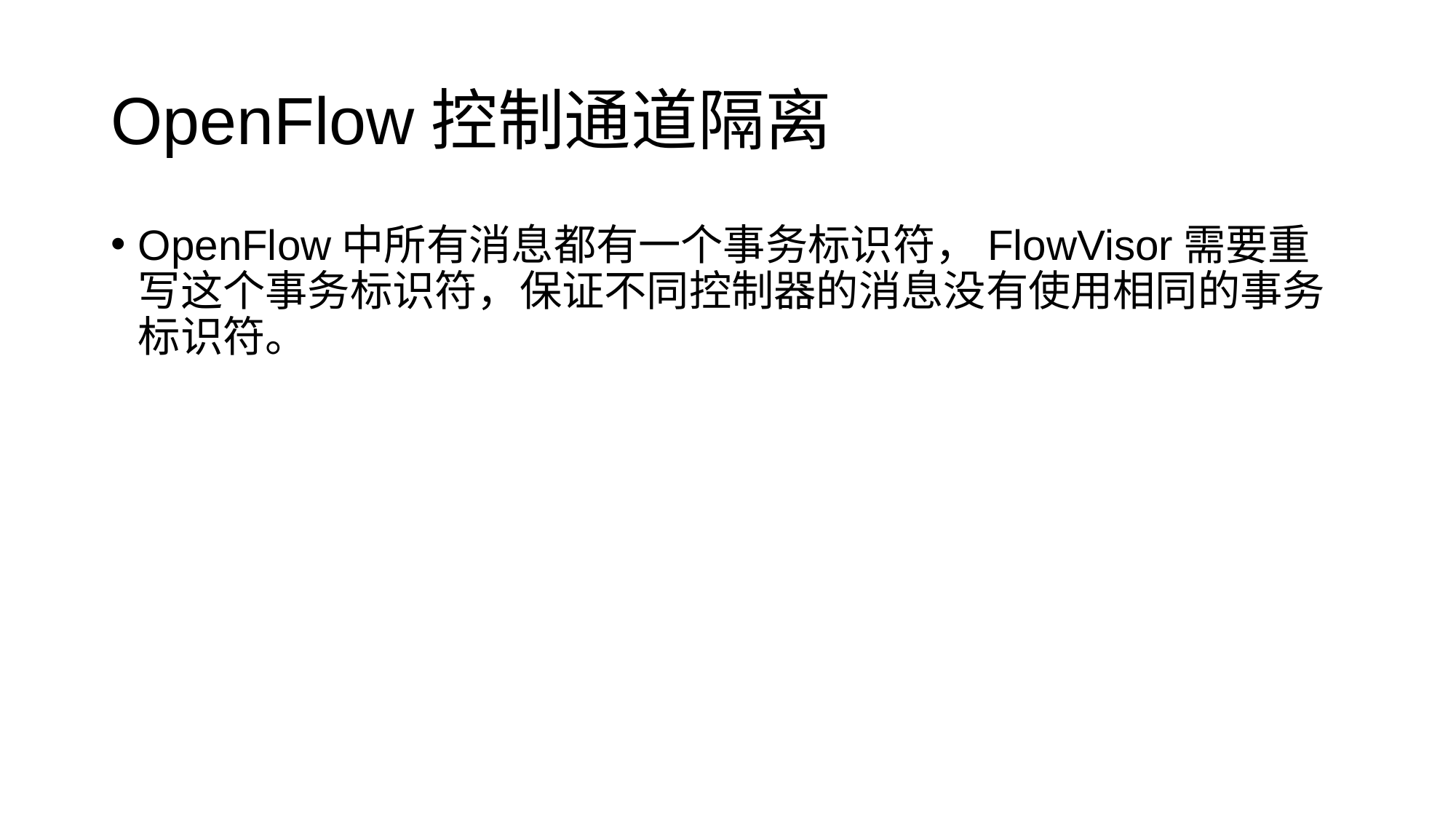

# OpenFlow控制通道隔离
OpenFlow中所有消息都有一个事务标识符，FlowVisor需要重写这个事务标识符，保证不同控制器的消息没有使用相同的事务标识符。